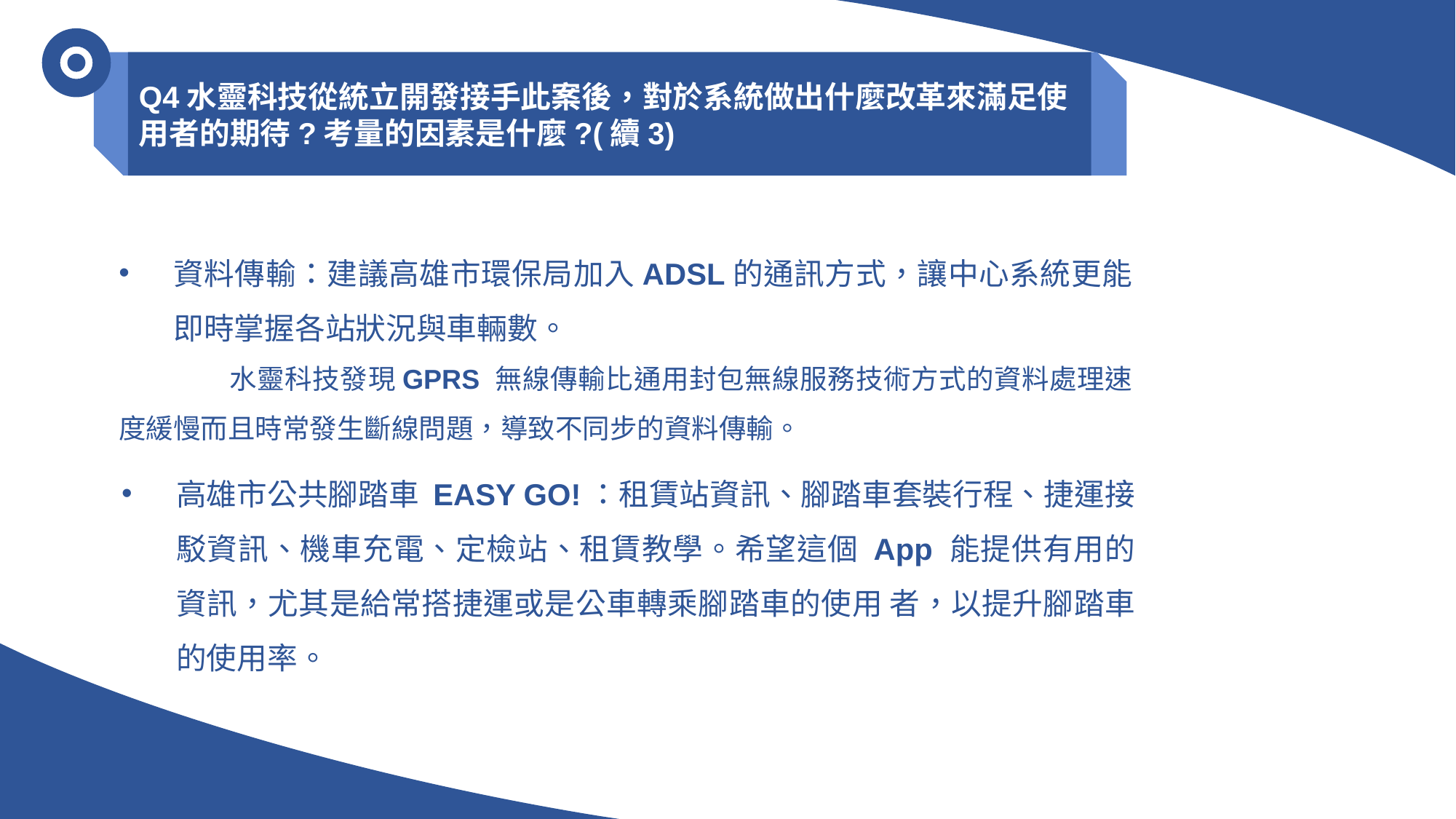

Q4水靈科技從統立開發接手此案後，對於系統做出什麼改革來滿足使用者的期待?考量的因素是什麼?(續3)
資料傳輸：建議高雄市環保局加入ADSL的通訊方式，讓中心系統更能即時掌握各站狀況與車輛數。
 	水靈科技發現GPRS 無線傳輸比通用封包無線服務技術方式的資料處理速度緩慢而且時常發生斷線問題，導致不同步的資料傳輸。
高雄市公共腳踏車 EASY GO!：租賃站資訊、腳踏車套裝行程、捷運接駁資訊、機車充電、定檢站、租賃教學。希望這個 App 能提供有用的資訊，尤其是給常搭捷運或是公車轉乘腳踏車的使用 者，以提升腳踏車的使用率。